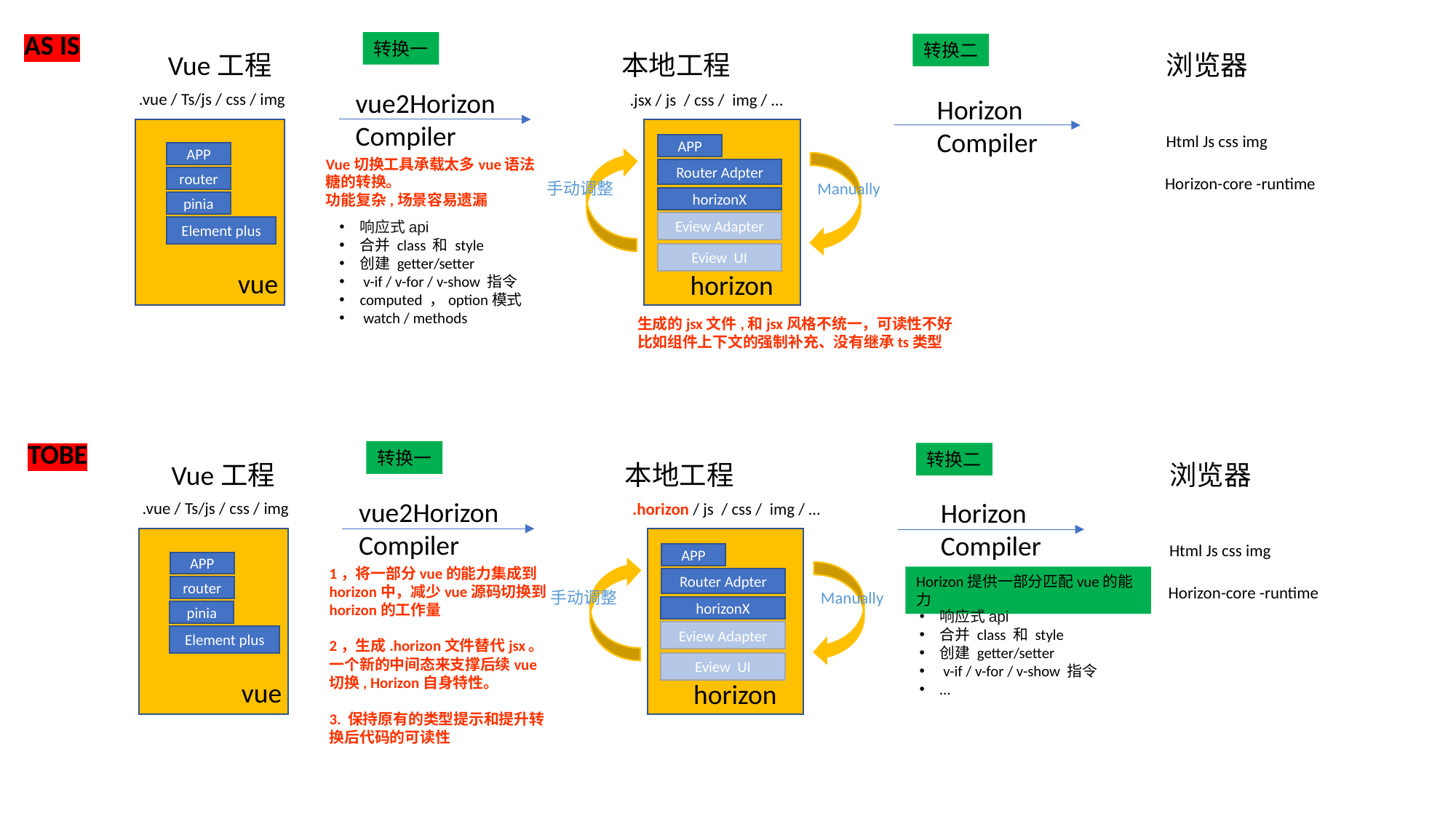

AS IS
转换一
转换二
Vue工程
本地工程
浏览器
vue2Horizon
Compiler
.vue / Ts/js / css / img
.jsx / js  / css /  img / …
Horizon
Compiler

Html Js css img
APP
APP

Vue切换工具承载太多vue语法糖的转换。
功能复杂,场景容易遗漏

Router Adpter
Horizon-core -runtime
router
Manually
手动调整
horizonX
pinia
响应式api
合并 class 和 style
创建 getter/setter
 v-if / v-for / v-show 指令
computed ，option模式
 watch / methods
Eview Adapter
Element plus
Eview  UI
vue
horizon
生成的jsx文件,和jsx风格不统一，可读性不好
比如组件上下文的强制补充、没有继承ts类型
TOBE
转换一
转换二
Vue工程
本地工程
浏览器
vue2Horizon
Compiler
Horizon
Compiler
.vue / Ts/js / css / img
.horizon / js  / css /  img / …

Html Js css img
APP
APP

1，将一部分vue的能力集成到horizon中，减少vue源码切换到horizon的工作量

2，生成.horizon文件替代jsx。一个新的中间态来支撑后续vue切换, Horizon自身特性。

3. 保持原有的类型提示和提升转换后代码的可读性

Horizon提供一部分匹配vue的能力
Router Adpter
Horizon-core -runtime
router
Manually
手动调整
horizonX
pinia
响应式api
合并 class 和 style
创建 getter/setter
 v-if / v-for / v-show 指令
…
Eview Adapter
Element plus
Eview  UI
vue
horizon